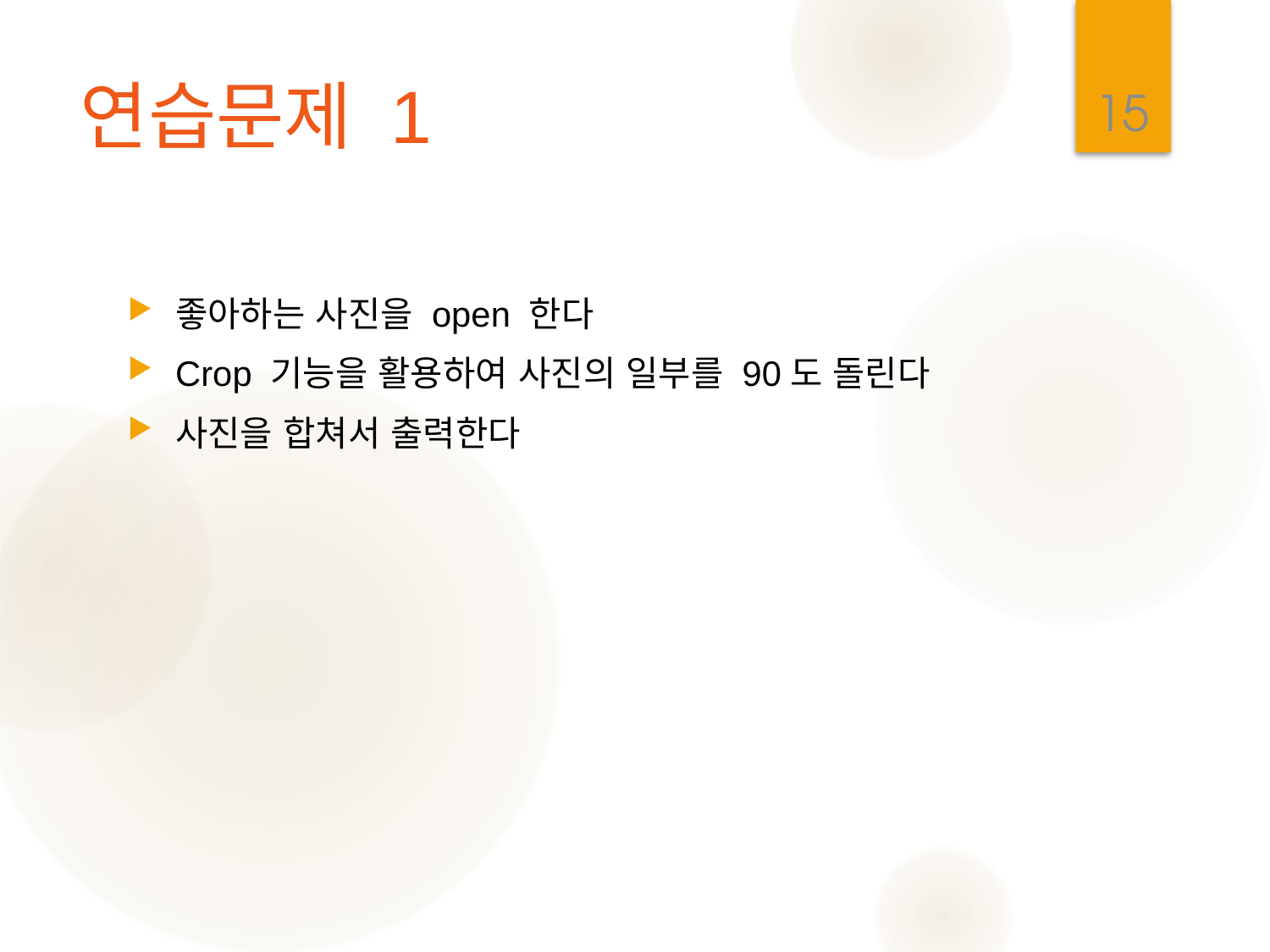

15
# 연습문제 1
좋아하는 사진을 open 한다
Crop 기능을 활용하여 사진의 일부를 90도 돌린다
사진을 합쳐서 출력한다